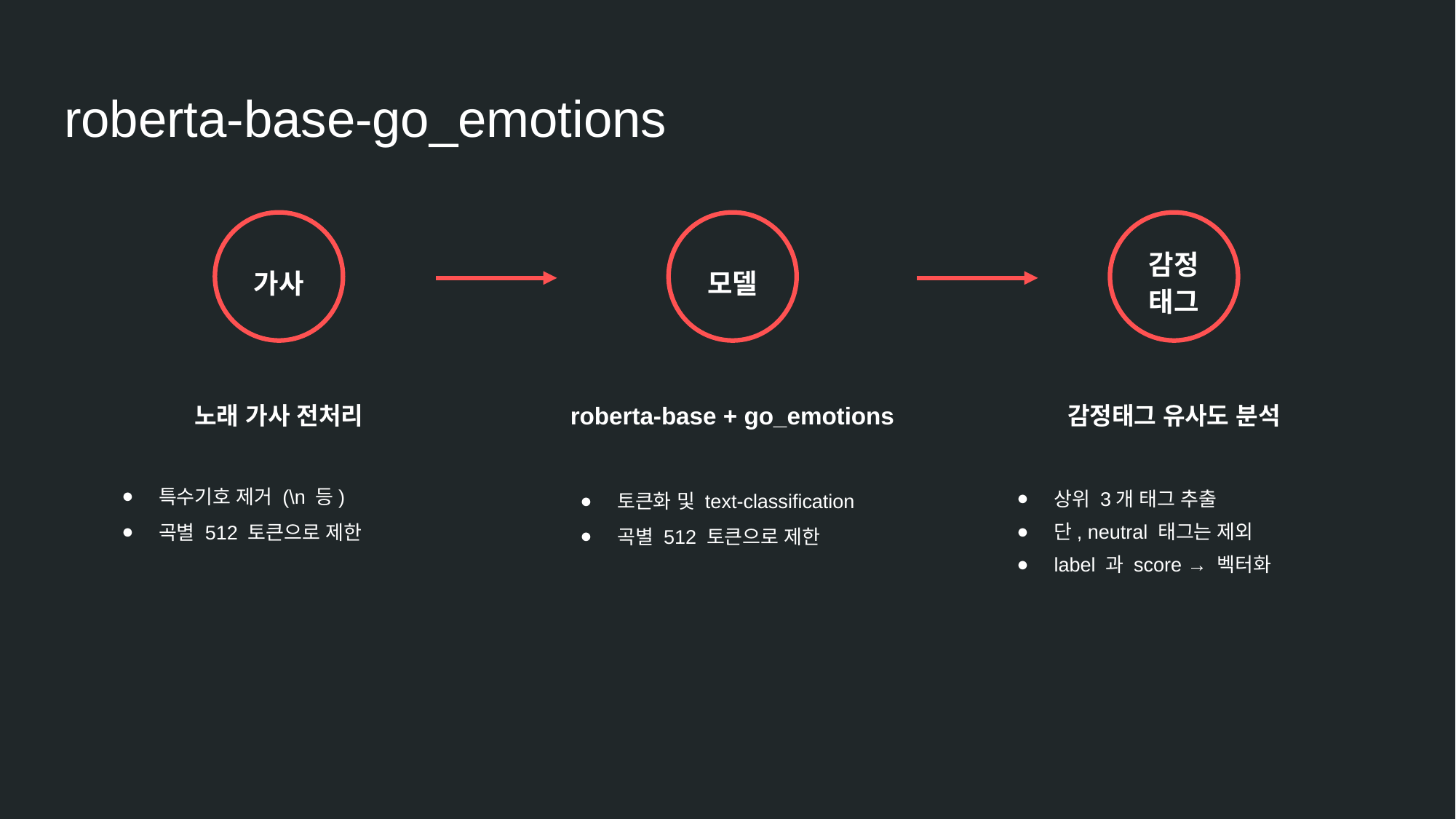

# roberta-base-go_emotions

가사
특수기호 제거 (\n 등)
곡별 512 토큰으로 제한

모델
roberta-base + go_emotions

감정 태그
감정태그 유사도 분석
노래 가사 전처리
토큰화 및 text-classification
곡별 512 토큰으로 제한
상위 3개 태그 추출
단, neutral 태그는 제외
label 과 score → 벡터화